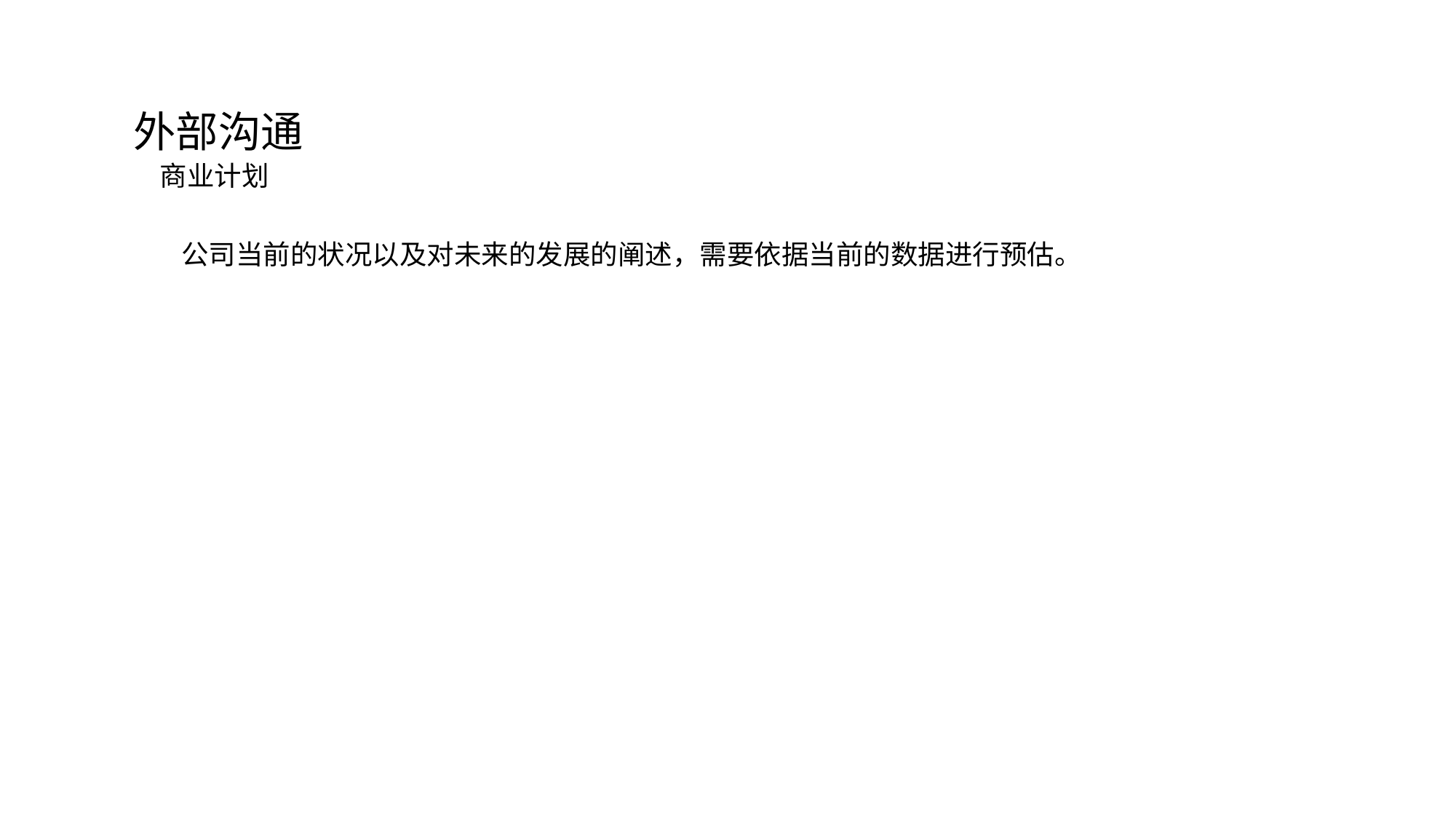

外部沟通
商业计划
公司当前的状况以及对未来的发展的阐述，需要依据当前的数据进行预估。